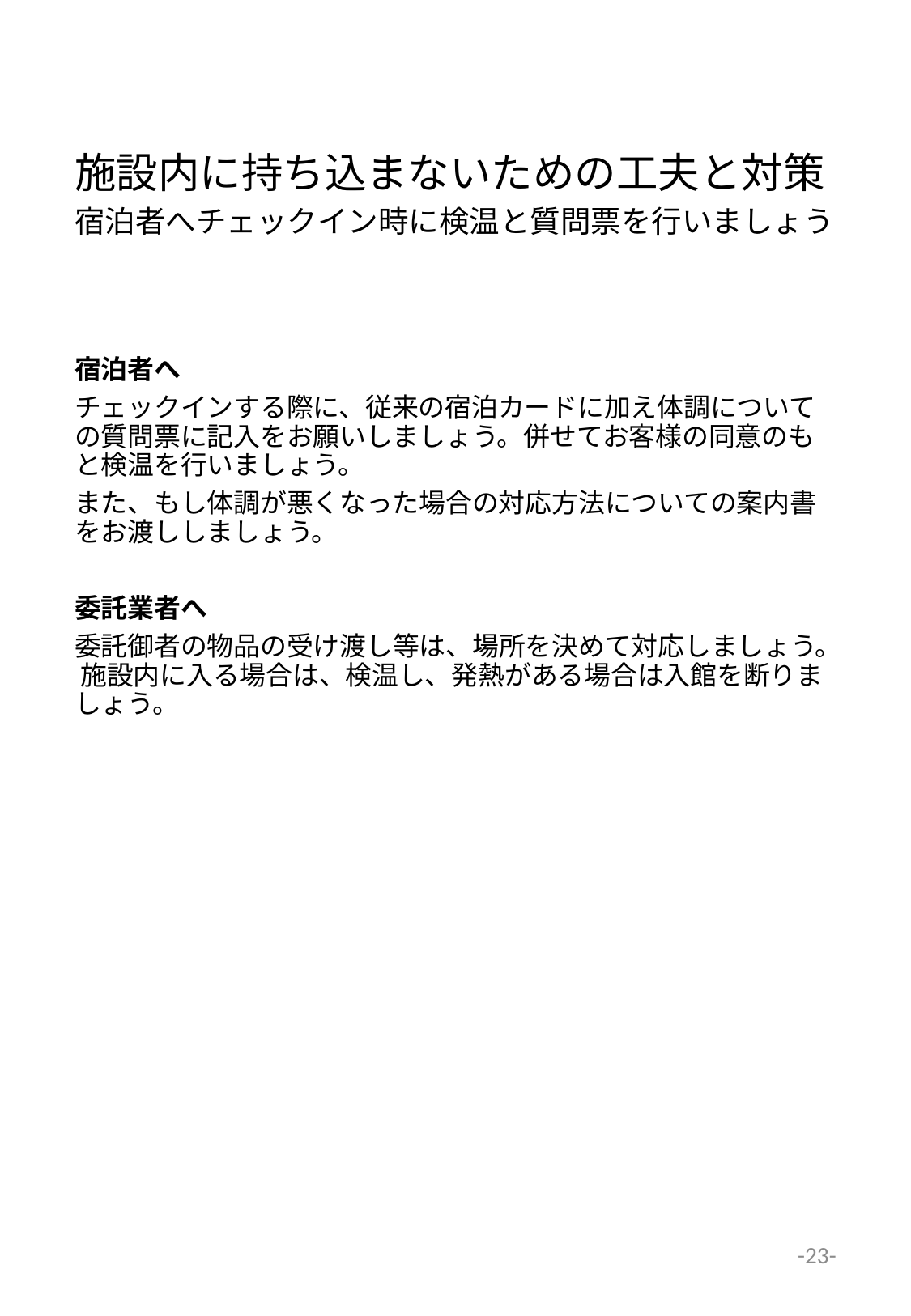

# 施設内に持ち込まないための工夫と対策 宿泊者へチェックイン時に検温と質問票を行いましょう
宿泊者へ
チェックインする際に、従来の宿泊カードに加え体調についての質問票に記入をお願いしましょう。併せてお客様の同意のもと検温を行いましょう。
また、もし体調が悪くなった場合の対応方法についての案内書をお渡ししましょう。

委託業者へ
委託御者の物品の受け渡し等は、場所を決めて対応しましょう。 施設内に入る場合は、検温し、発熱がある場合は入館を断りましょう。

-23-